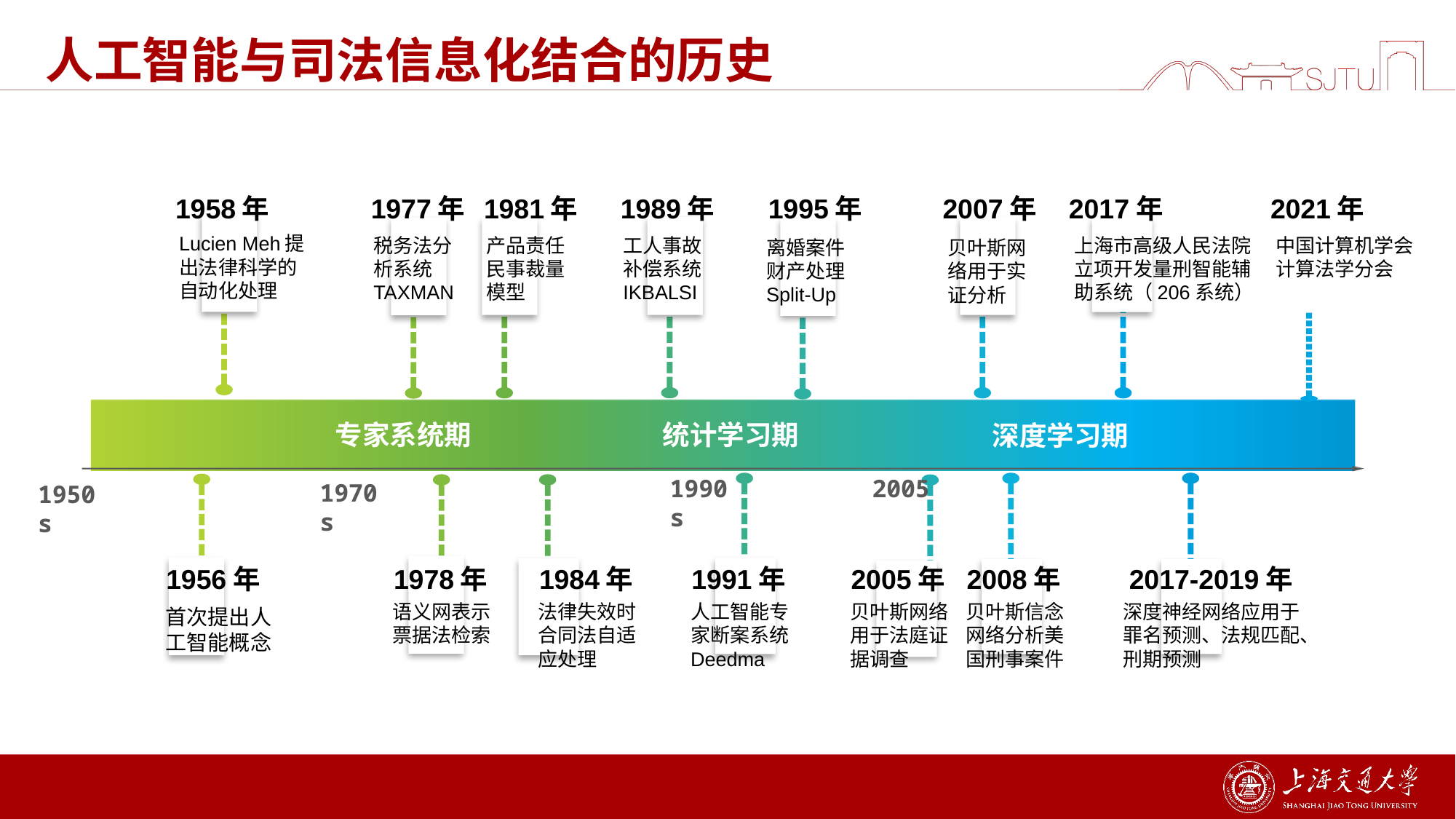

# 人工智能与司法信息化结合的历史
1958年
Lucien Meh提出法律科学的自动化处理

1995年
离婚案件财产处理Split-Up

2007年
贝叶斯网络用于实证分析

1977年
税务法分析系统TAXMAN
1981年
产品责任民事裁量模型
1989年
工人事故补偿系统IKBALSI

2017年
上海市高级人民法院立项开发量刑智能辅助系统（206系统）
2021年

中国计算机学会
计算法学分会

专家系统期
统计学习期
深度学习期

2008年
贝叶斯信念网络分析美国刑事案件

1990s
2005

1970s
1950s
1956年
1978年
语义网表示
票据法检索
1984年
法律失效时合同法自适应处理
1991年
人工智能专家断案系统Deedma
2005年
贝叶斯网络用于法庭证据调查
2017-2019年
深度神经网络应用于罪名预测、法规匹配、刑期预测
首次提出人工智能概念